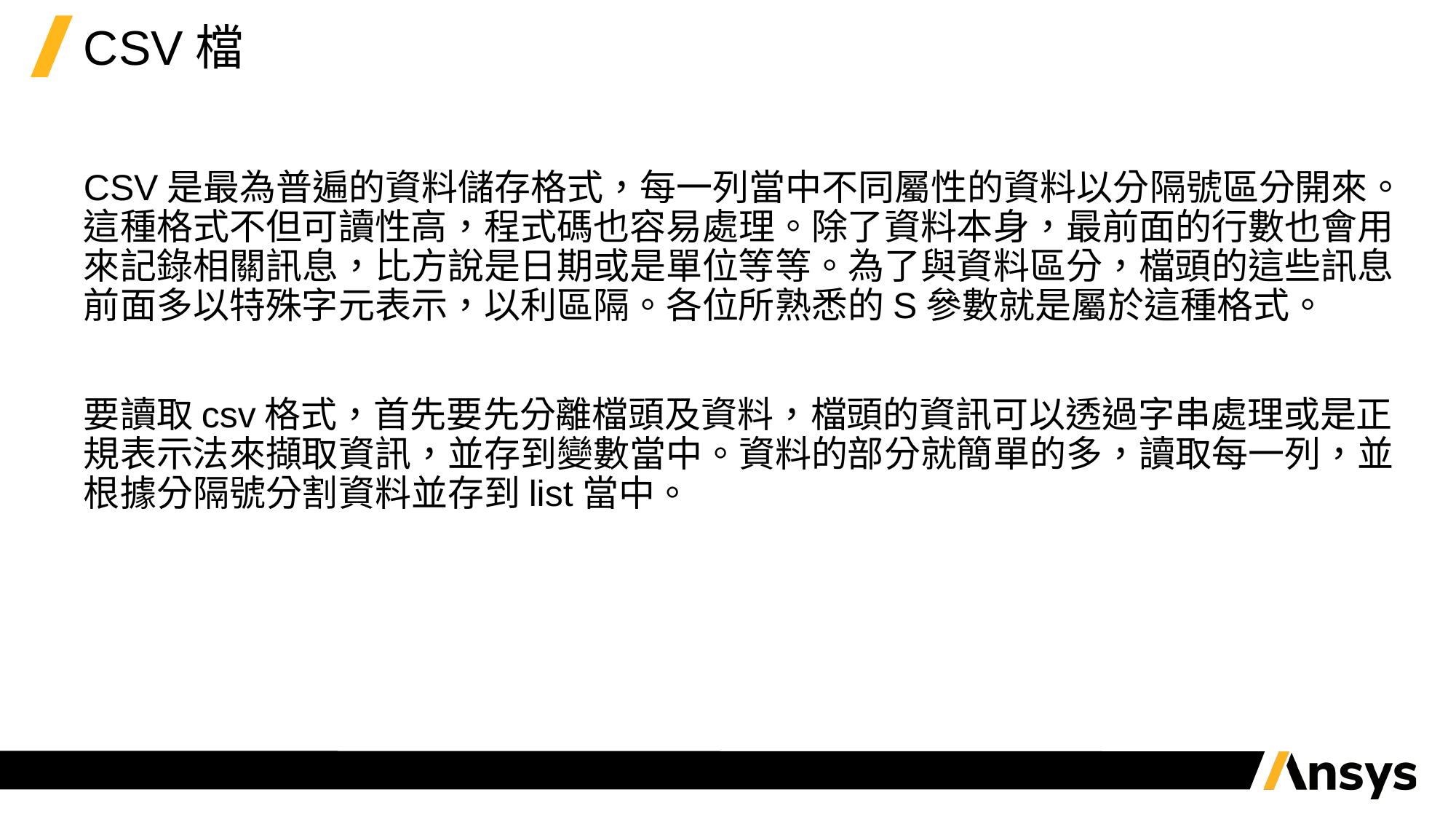

# CSV檔
CSV是最為普遍的資料儲存格式，每一列當中不同屬性的資料以分隔號區分開來。這種格式不但可讀性高，程式碼也容易處理。除了資料本身，最前面的行數也會用來記錄相關訊息，比方說是日期或是單位等等。為了與資料區分，檔頭的這些訊息前面多以特殊字元表示，以利區隔。各位所熟悉的S參數就是屬於這種格式。

要讀取csv格式，首先要先分離檔頭及資料，檔頭的資訊可以透過字串處理或是正規表示法來擷取資訊，並存到變數當中。資料的部分就簡單的多，讀取每一列，並根據分隔號分割資料並存到list當中。